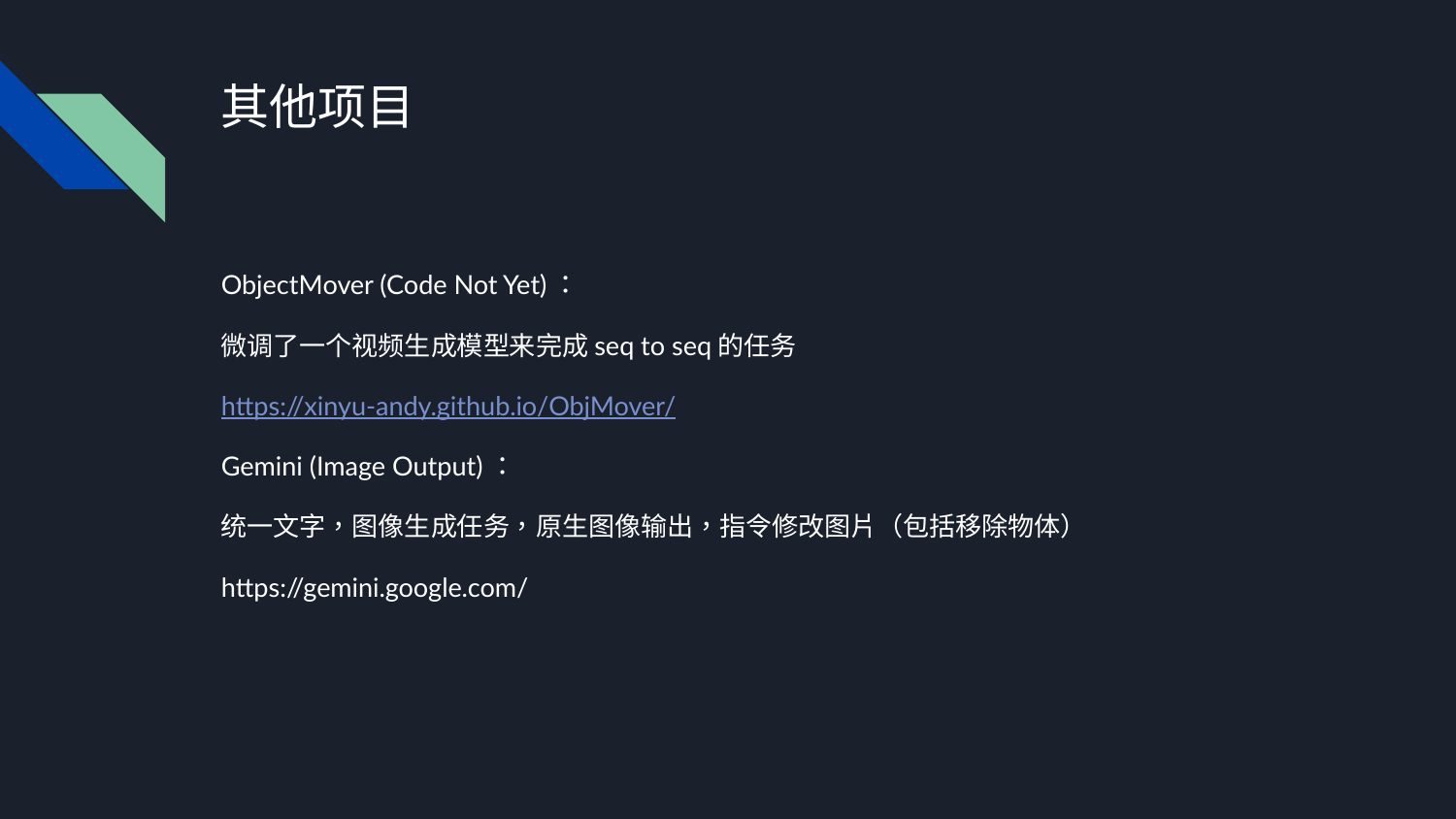

# 其他项目
ObjectMover (Code Not Yet)：
微调了一个视频生成模型来完成seq to seq的任务
https://xinyu-andy.github.io/ObjMover/
Gemini (Image Output)：
统一文字，图像生成任务，原生图像输出，指令修改图片（包括移除物体）
https://gemini.google.com/